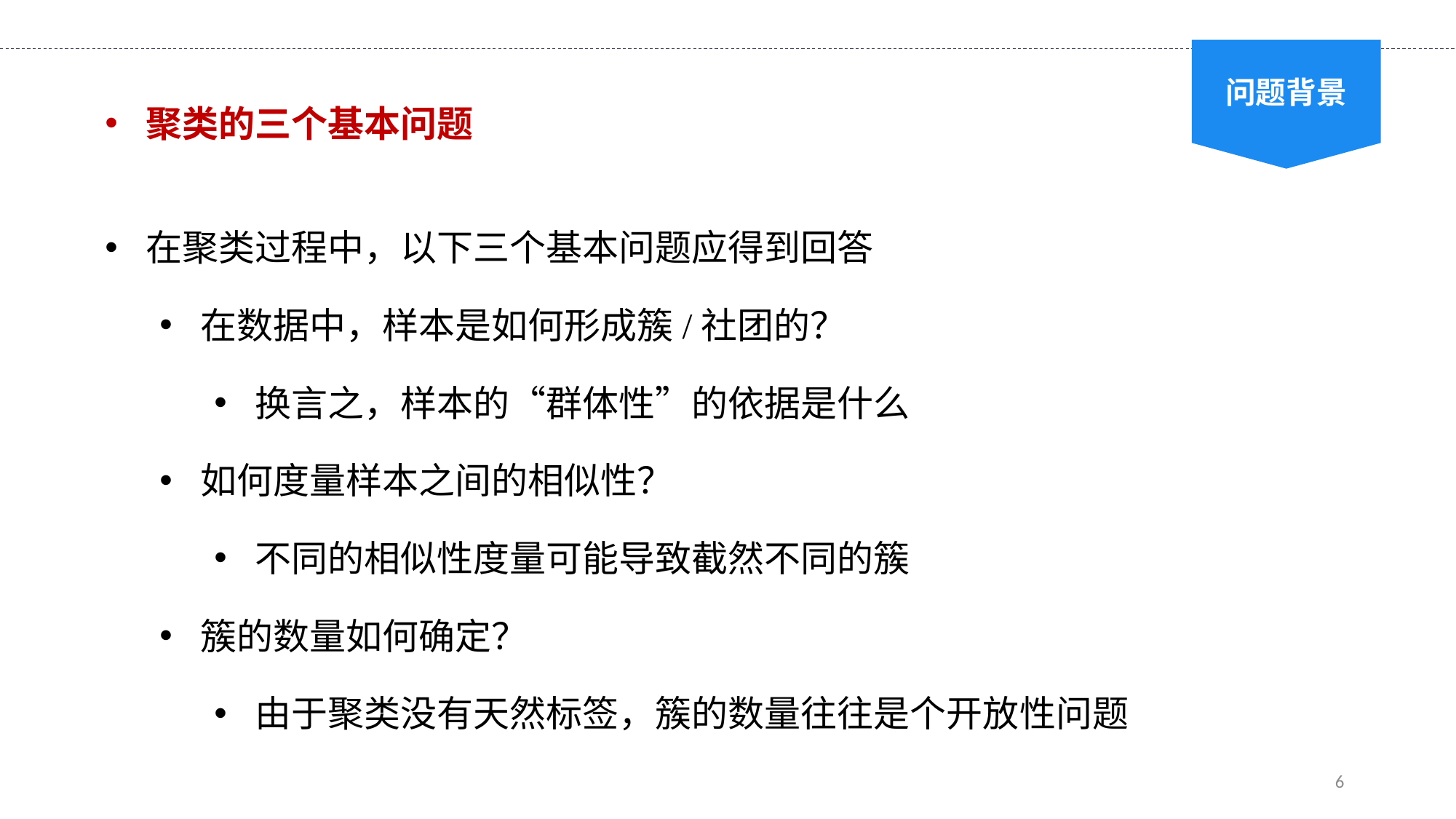

问题背景
聚类的三个基本问题
在聚类过程中，以下三个基本问题应得到回答
在数据中，样本是如何形成簇/社团的？
换言之，样本的“群体性”的依据是什么
如何度量样本之间的相似性？
不同的相似性度量可能导致截然不同的簇
簇的数量如何确定？
由于聚类没有天然标签，簇的数量往往是个开放性问题
6